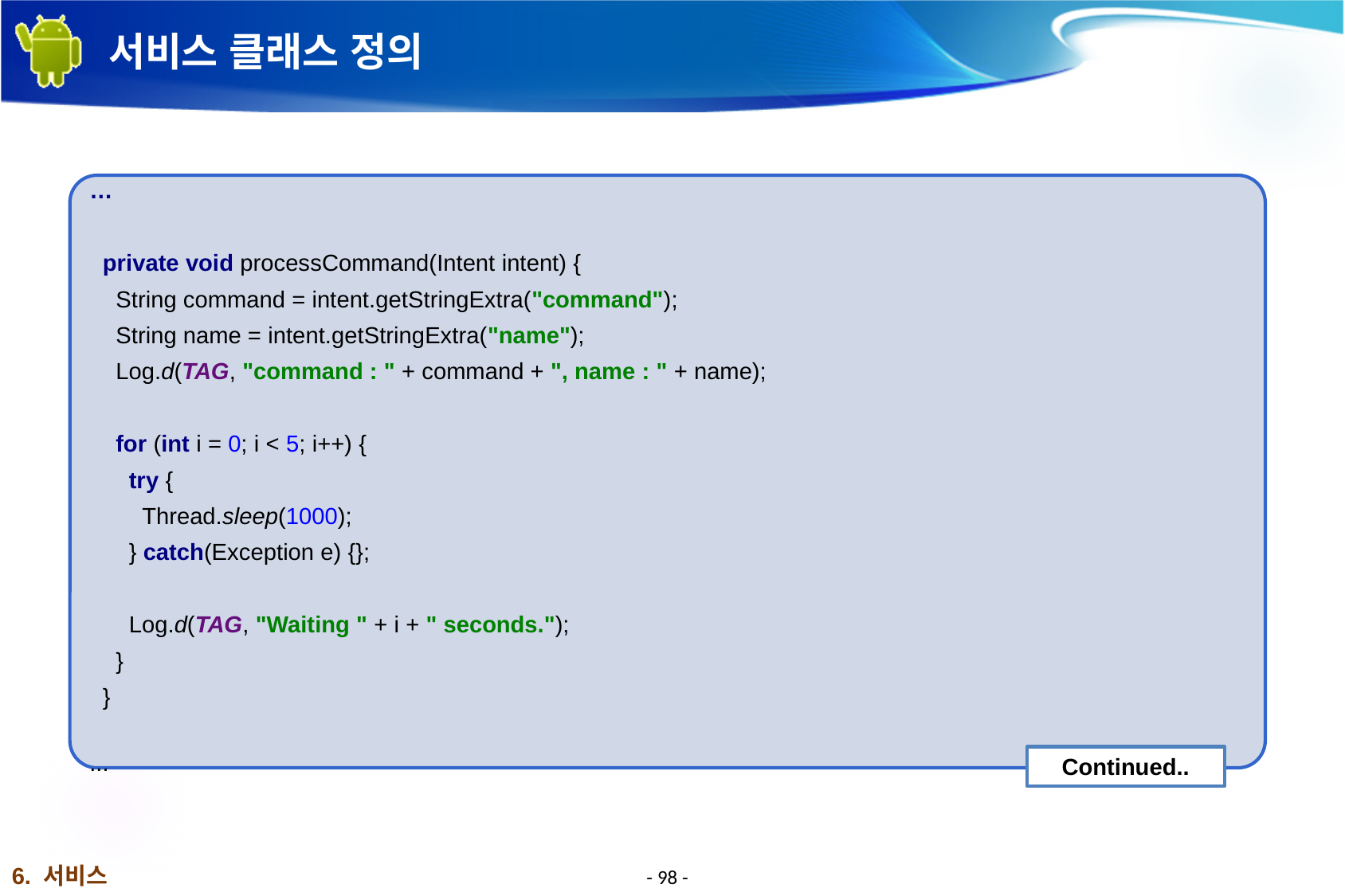

# 서비스 클래스 정의
…
  private void processCommand(Intent intent) {
    String command = intent.getStringExtra("command");
    String name = intent.getStringExtra("name");
    Log.d(TAG, "command : " + command + ", name : " + name);
    for (int i = 0; i < 5; i++) {
      try {
        Thread.sleep(1000);
      } catch(Exception e) {};
      Log.d(TAG, "Waiting " + i + " seconds.");
    }
  }

...
Continued..
6. 서비스